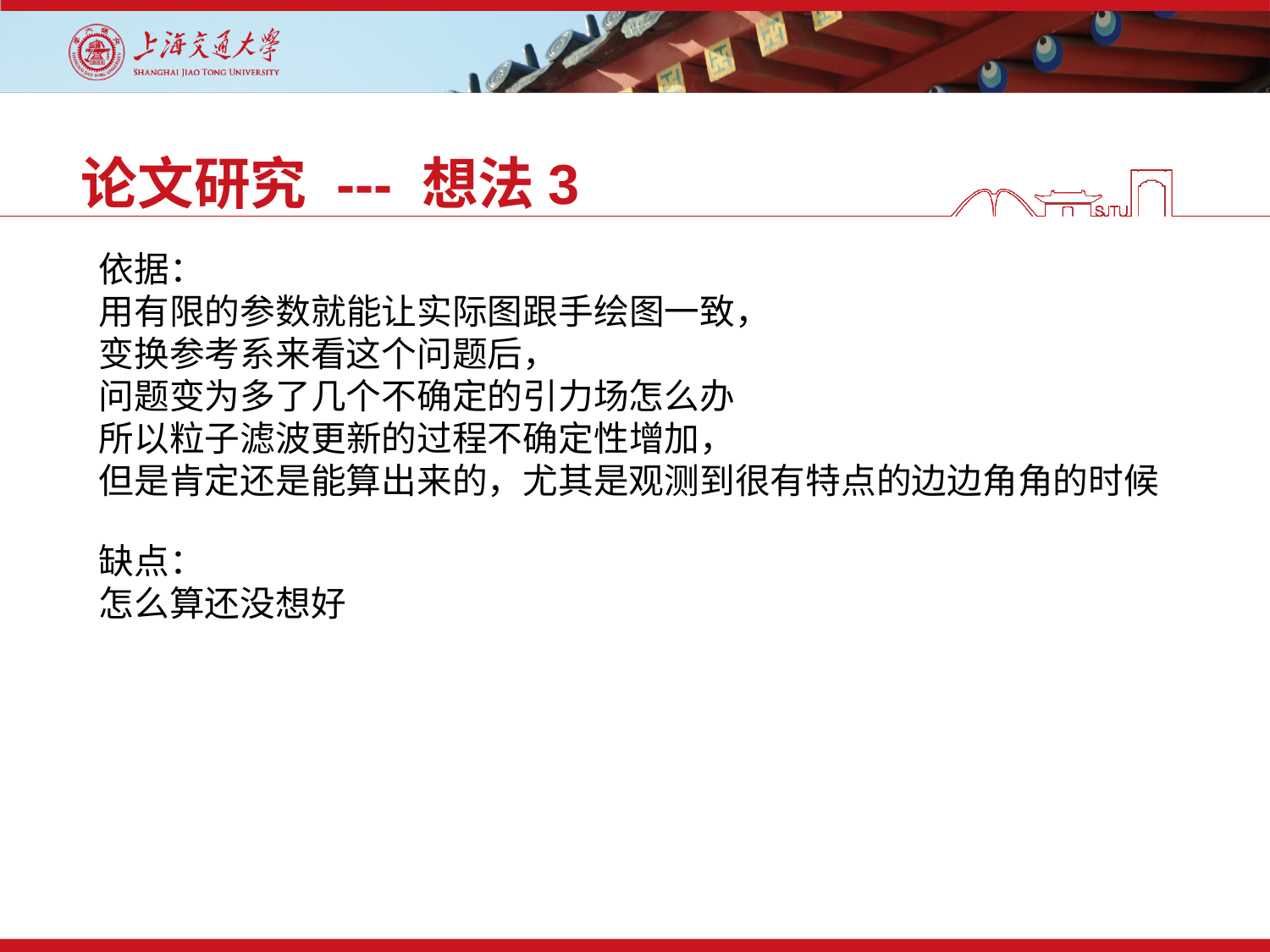

论文研究 --- 想法3
依据：
用有限的参数就能让实际图跟手绘图一致，
变换参考系来看这个问题后，
问题变为多了几个不确定的引力场怎么办
所以粒子滤波更新的过程不确定性增加，
但是肯定还是能算出来的，尤其是观测到很有特点的边边角角的时候

缺点：
怎么算还没想好